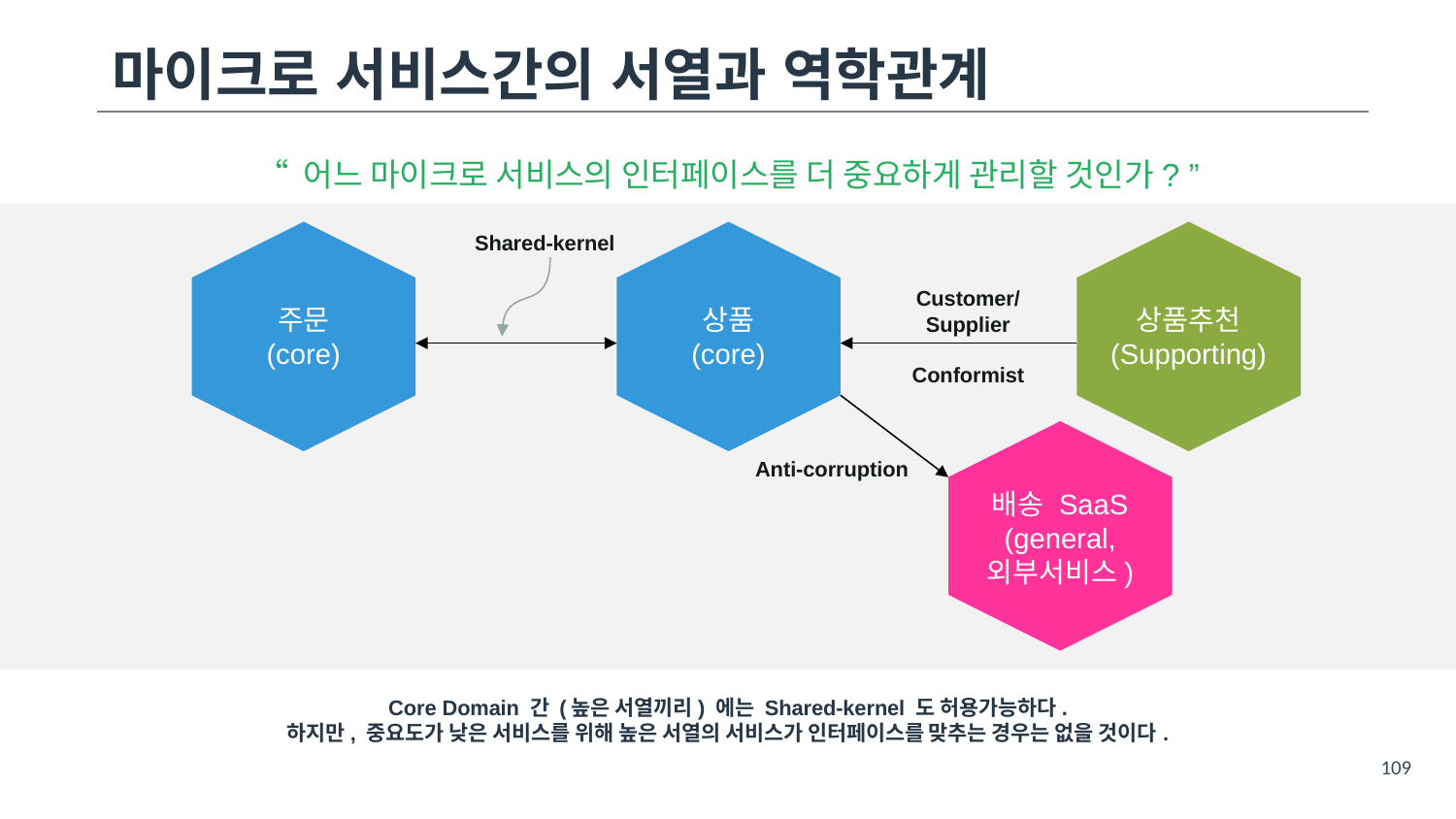

# 마이크로 서비스간의 서열과 역학관계
“ 어느 마이크로 서비스의 인터페이스를 더 중요하게 관리할 것인가? ”

Shared-kernel

Customer/Supplier

Conformist
주문
(core)
상품추천
(Supporting)
상품
(core)

Anti-corruption
배송 SaaS
(general,
외부서비스)
Core Domain 간 (높은 서열끼리) 에는 Shared-kernel 도 허용가능하다.
하지만, 중요도가 낮은 서비스를 위해 높은 서열의 서비스가 인터페이스를 맞추는 경우는 없을 것이다.